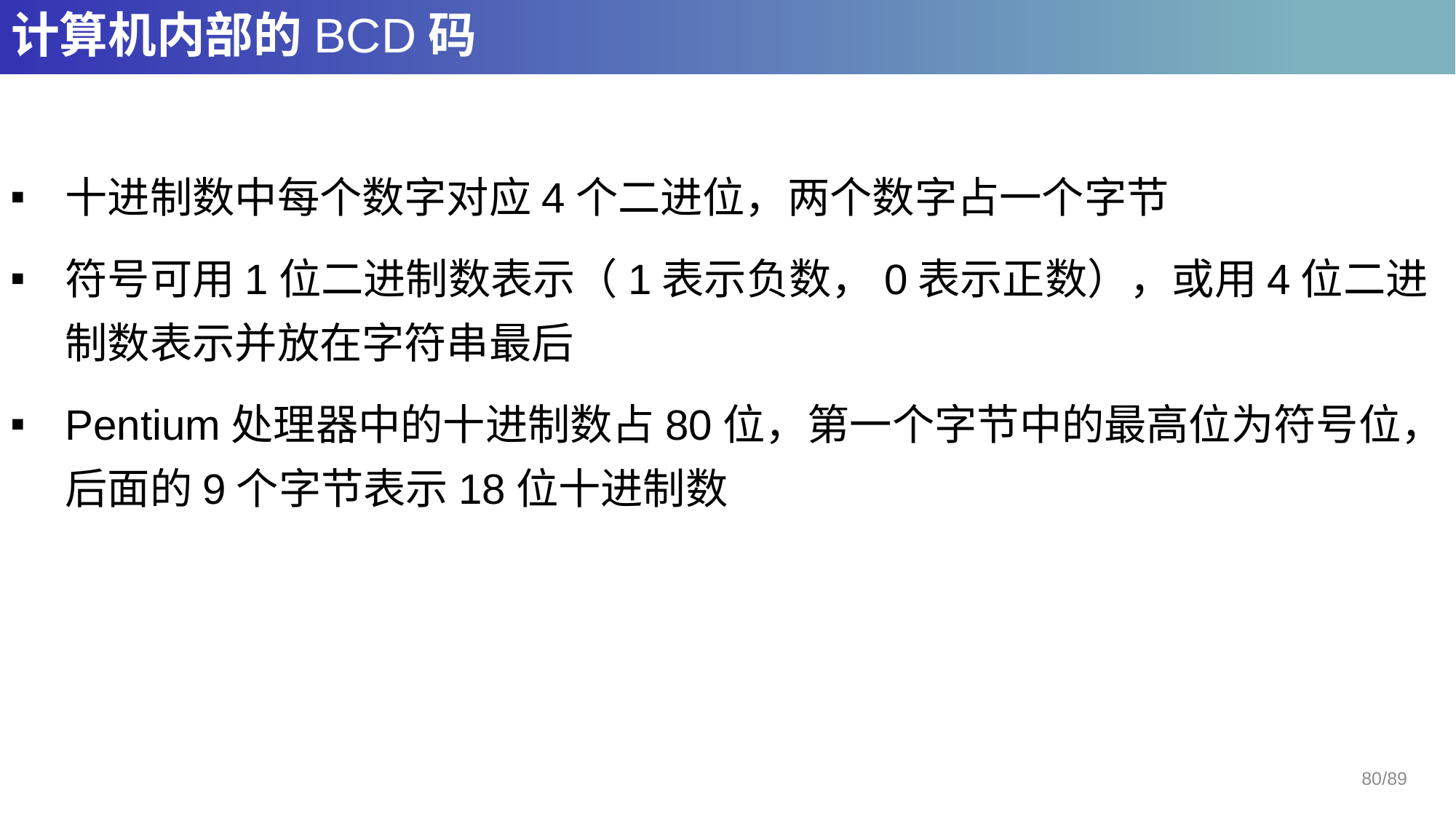

# 计算机内部的BCD码
十进制数中每个数字对应4个二进位，两个数字占一个字节
符号可用1位二进制数表示（1表示负数，0表示正数），或用4位二进制数表示并放在字符串最后
Pentium处理器中的十进制数占80位，第一个字节中的最高位为符号位，后面的9个字节表示18位十进制数
80/89